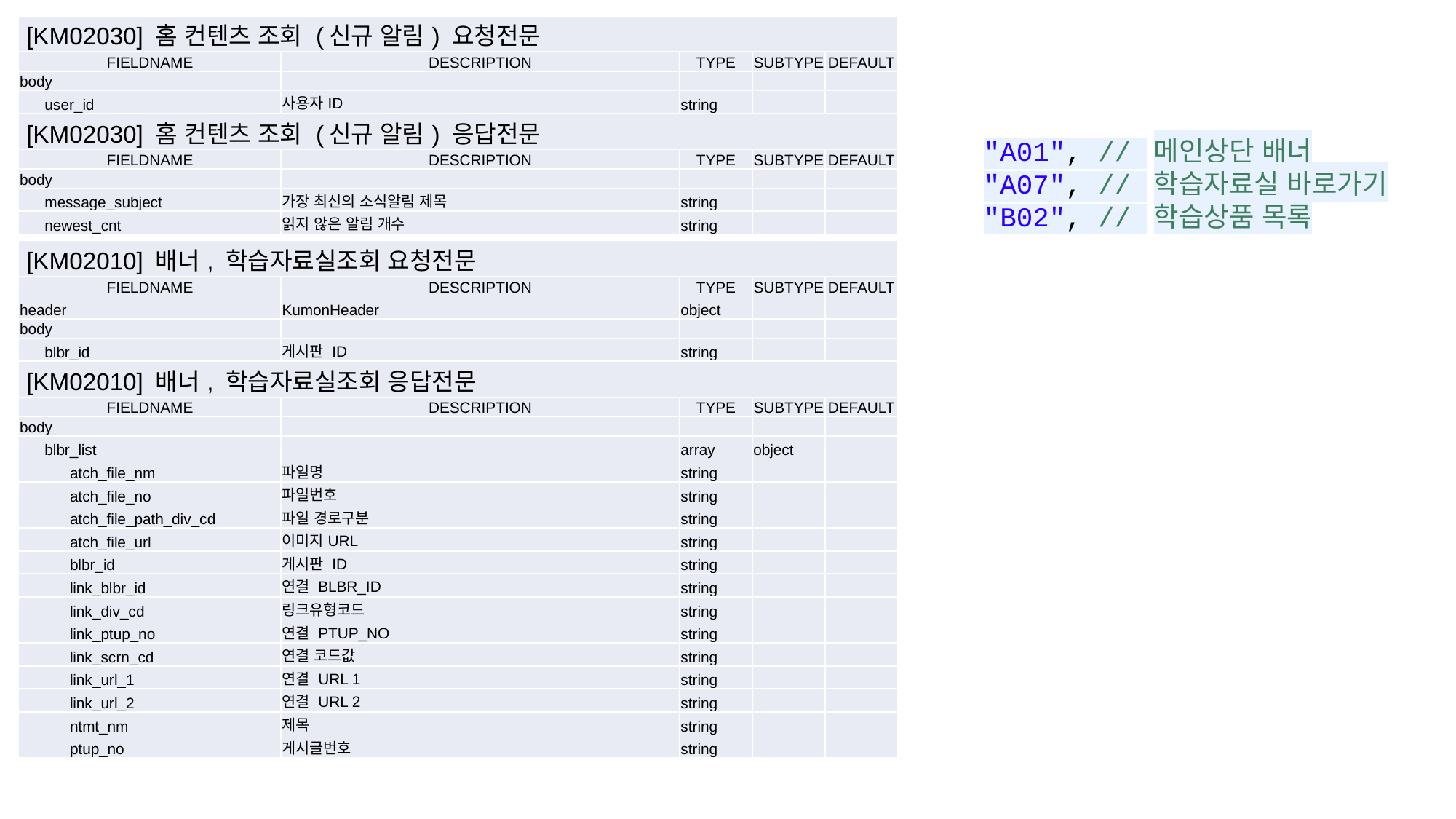

| [KM02030] 홈 컨텐츠 조회 (신규 알림) 요청전문 |  |  |  |  |
| --- | --- | --- | --- | --- |
| FIELDNAME | DESCRIPTION | TYPE | SUBTYPE | DEFAULT |
| body |  |  |  |  |
| user\_id | 사용자ID | string |  |  |
| [KM02030] 홈 컨텐츠 조회 (신규 알림) 응답전문 |  |  |  |  |
| FIELDNAME | DESCRIPTION | TYPE | SUBTYPE | DEFAULT |
| body |  |  |  |  |
| message\_subject | 가장 최신의 소식알림 제목 | string |  |  |
| newest\_cnt | 읽지 않은 알림 개수 | string |  |  |
"A01", // 메인상단 배너
"A07", // 학습자료실 바로가기
"B02", // 학습상품 목록
| [KM02010] 배너, 학습자료실조회 요청전문 |  |  |  |  |
| --- | --- | --- | --- | --- |
| FIELDNAME | DESCRIPTION | TYPE | SUBTYPE | DEFAULT |
| header | KumonHeader | object |  |  |
| body |  |  |  |  |
| blbr\_id | 게시판 ID | string |  |  |
| [KM02010] 배너, 학습자료실조회 응답전문 |  |  |  |  |
| FIELDNAME | DESCRIPTION | TYPE | SUBTYPE | DEFAULT |
| body |  |  |  |  |
| blbr\_list |  | array | object |  |
| atch\_file\_nm | 파일명 | string |  |  |
| atch\_file\_no | 파일번호 | string |  |  |
| atch\_file\_path\_div\_cd | 파일 경로구분 | string |  |  |
| atch\_file\_url | 이미지URL | string |  |  |
| blbr\_id | 게시판 ID | string |  |  |
| link\_blbr\_id | 연결 BLBR\_ID | string |  |  |
| link\_div\_cd | 링크유형코드 | string |  |  |
| link\_ptup\_no | 연결 PTUP\_NO | string |  |  |
| link\_scrn\_cd | 연결 코드값 | string |  |  |
| link\_url\_1 | 연결 URL 1 | string |  |  |
| link\_url\_2 | 연결 URL 2 | string |  |  |
| ntmt\_nm | 제목 | string |  |  |
| ptup\_no | 게시글번호 | string |  |  |